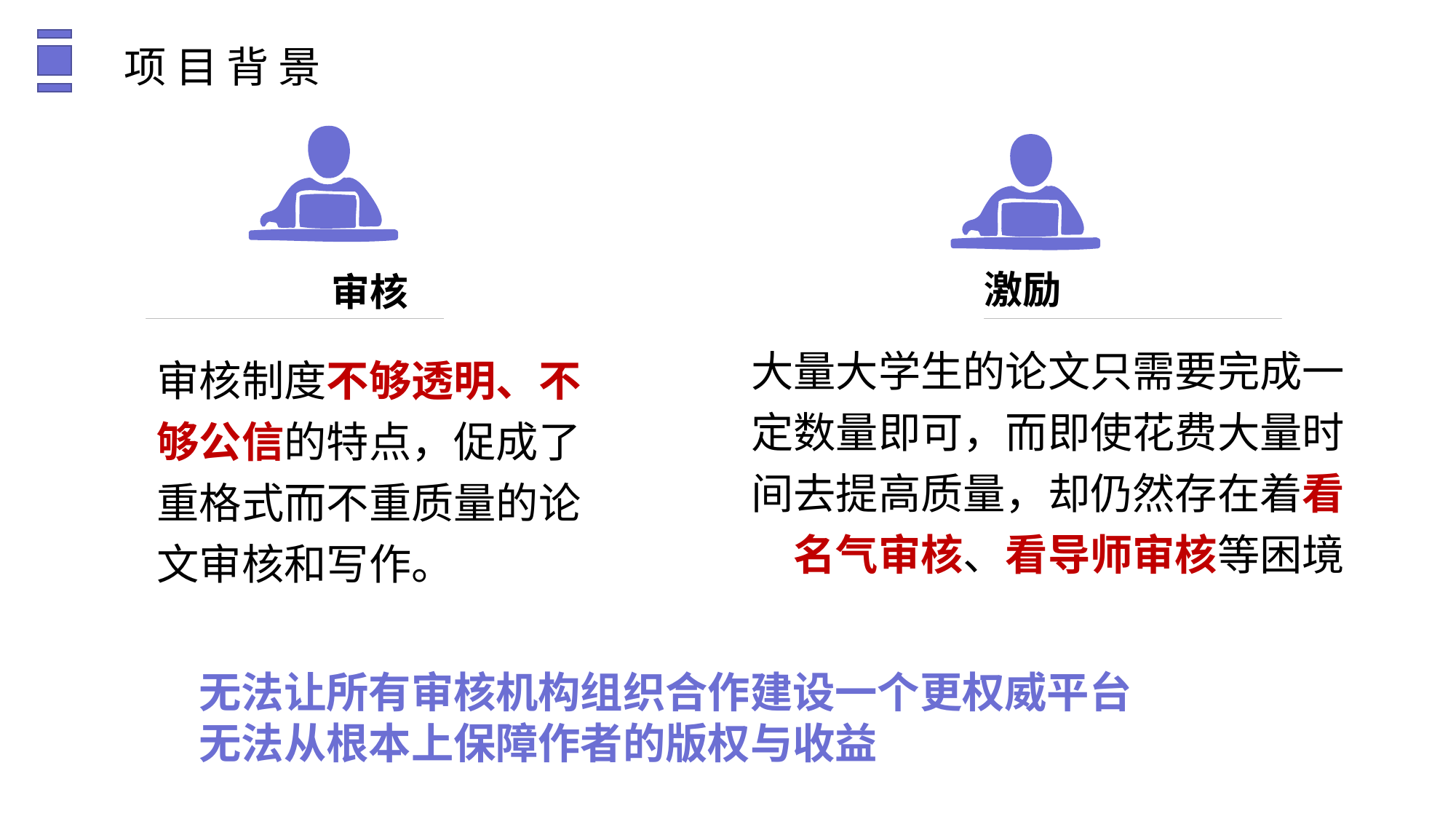

项目背景

激励
大量大学生的论文只需要完成一定数量即可，而即使花费大量时间去提高质量，却仍然存在着看名气审核、看导师审核等困境
审核
审核制度不够透明、不够公信的特点，促成了重格式而不重质量的论文审核和写作。
无法让所有审核机构组织合作建设一个更权威平台
无法从根本上保障作者的版权与收益